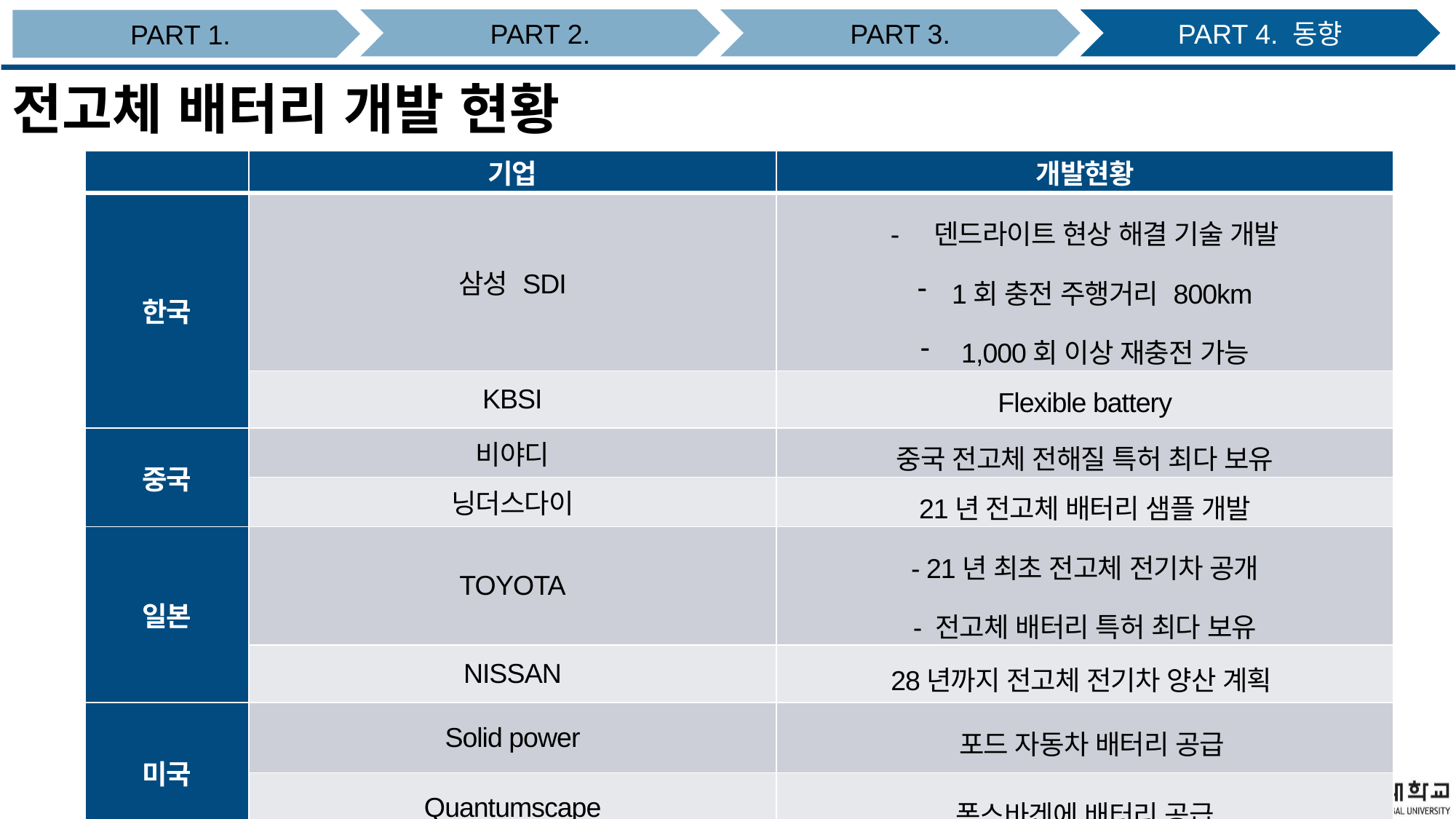

PART 4. 동향
PART 2.
PART 3.
PART 1.
# 전고체 배터리 개발 현황
|  | 기업 | 개발현황 |
| --- | --- | --- |
| 한국 | 삼성 SDI | -    덴드라이트 현상 해결 기술 개발 1회 충전 주행거리 800km 1,000회 이상 재충전 가능 |
|  | KBSI | Flexible battery |
| 중국 | 비야디 | 중국 전고체 전해질 특허 최다 보유 |
|  | 닝더스다이 | 21년 전고체 배터리 샘플 개발 |
| 일본 | TOYOTA | - 21년 최초 전고체 전기차 공개 - 전고체 배터리 특허 최다 보유 |
|  | NISSAN | 28년까지 전고체 전기차 양산 계획 |
| 미국 | Solid power | 포드 자동차 배터리 공급 |
|  | Quantumscape | 폭스바겐에 배터리 공급 |